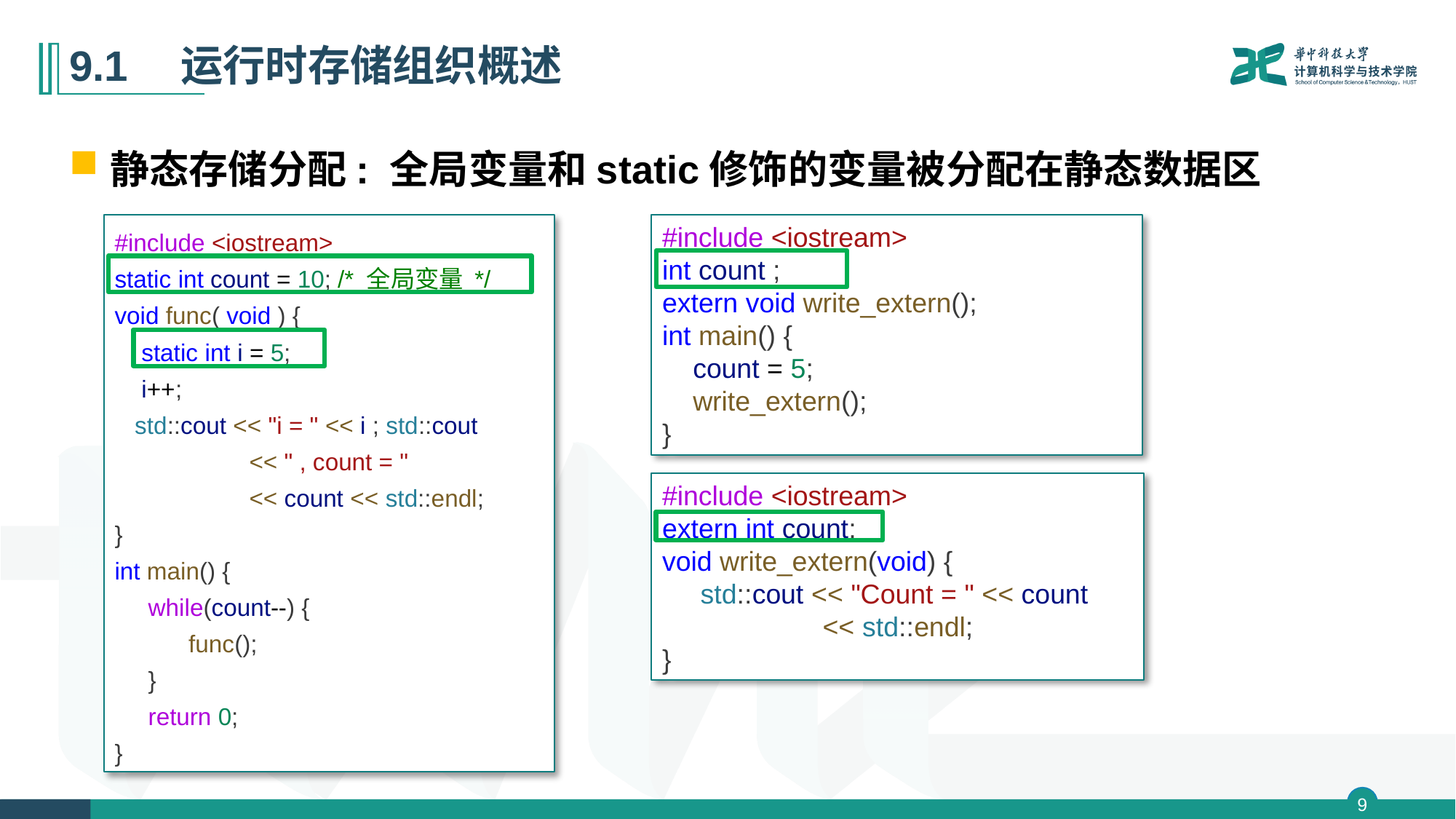

# 9.1　运行时存储组织概述
静态存储分配: 全局变量和static修饰的变量被分配在静态数据区
#include <iostream>
static int count = 10; /* 全局变量 */
void func( void ) {
    static int i = 5;
    i++;
   std::cout << "i = " << i ; std::cout
                    << " , count = "
                    << count << std::endl;
}
int main() {
     while(count--) {
           func();
     }
     return 0;
}
#include <iostream>
int count ;
extern void write_extern();
int main() {
    count = 5;
    write_extern();
}

#include <iostream>
extern int count;
void write_extern(void) {
     std::cout << "Count = " << count
                     << std::endl;
}